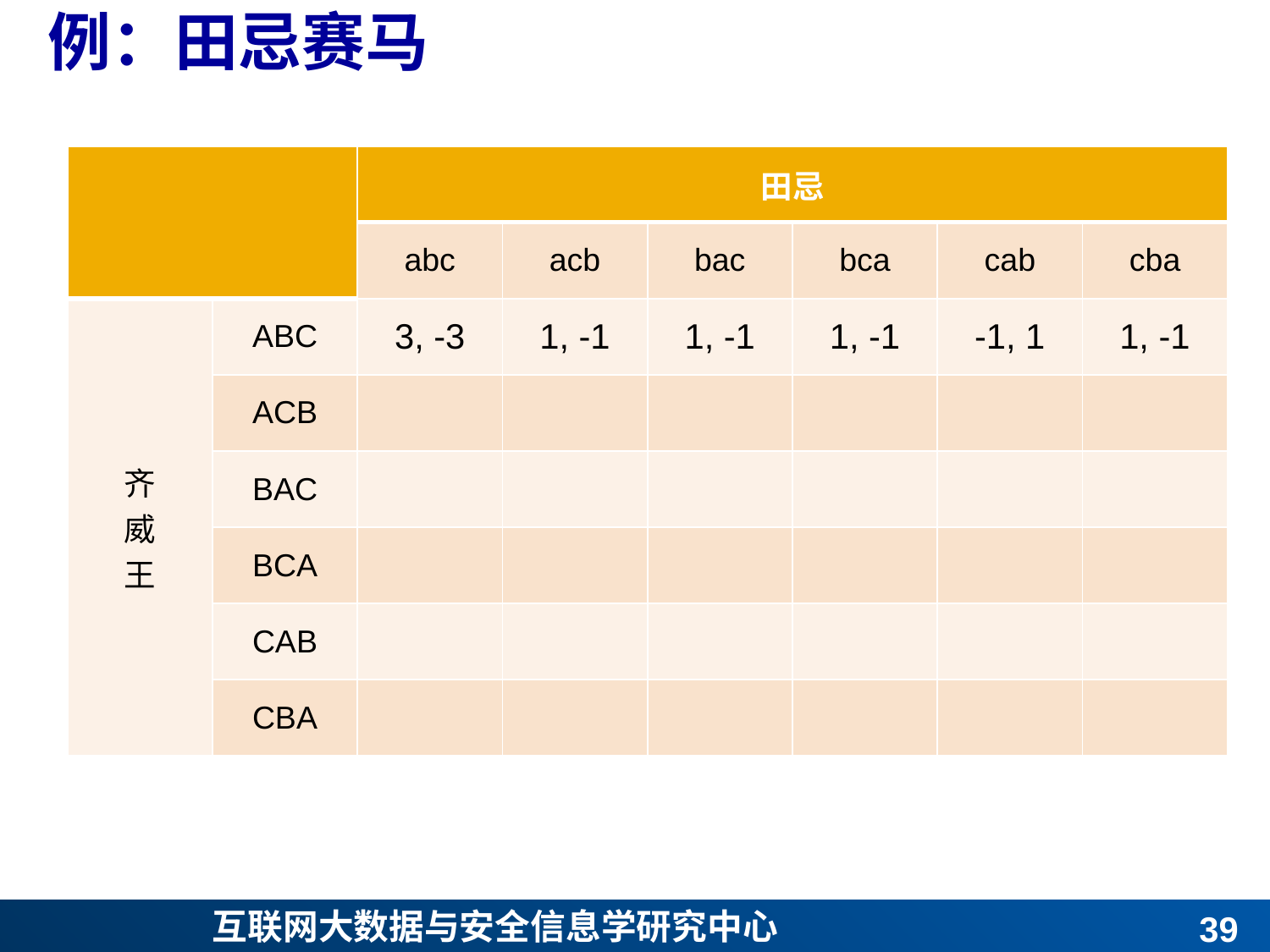

# 例：田忌赛马

|  |  | 田忌 |  |  |  |  |  |
| --- | --- | --- | --- | --- | --- | --- | --- |
|  |  | abc | acb | bac | bca | cab | cba |
| 齐 威 王 | ABC | 3, -3 | 1, -1 | 1, -1 | 1, -1 | -1, 1 | 1, -1 |
|  | ACB |  |  |  |  |  |  |
|  | BAC |  |  |  |  |  |  |
|  | BCA |  |  |  |  |  |  |
|  | CAB |  |  |  |  |  |  |
|  | CBA |  |  |  |  |  |  |

39